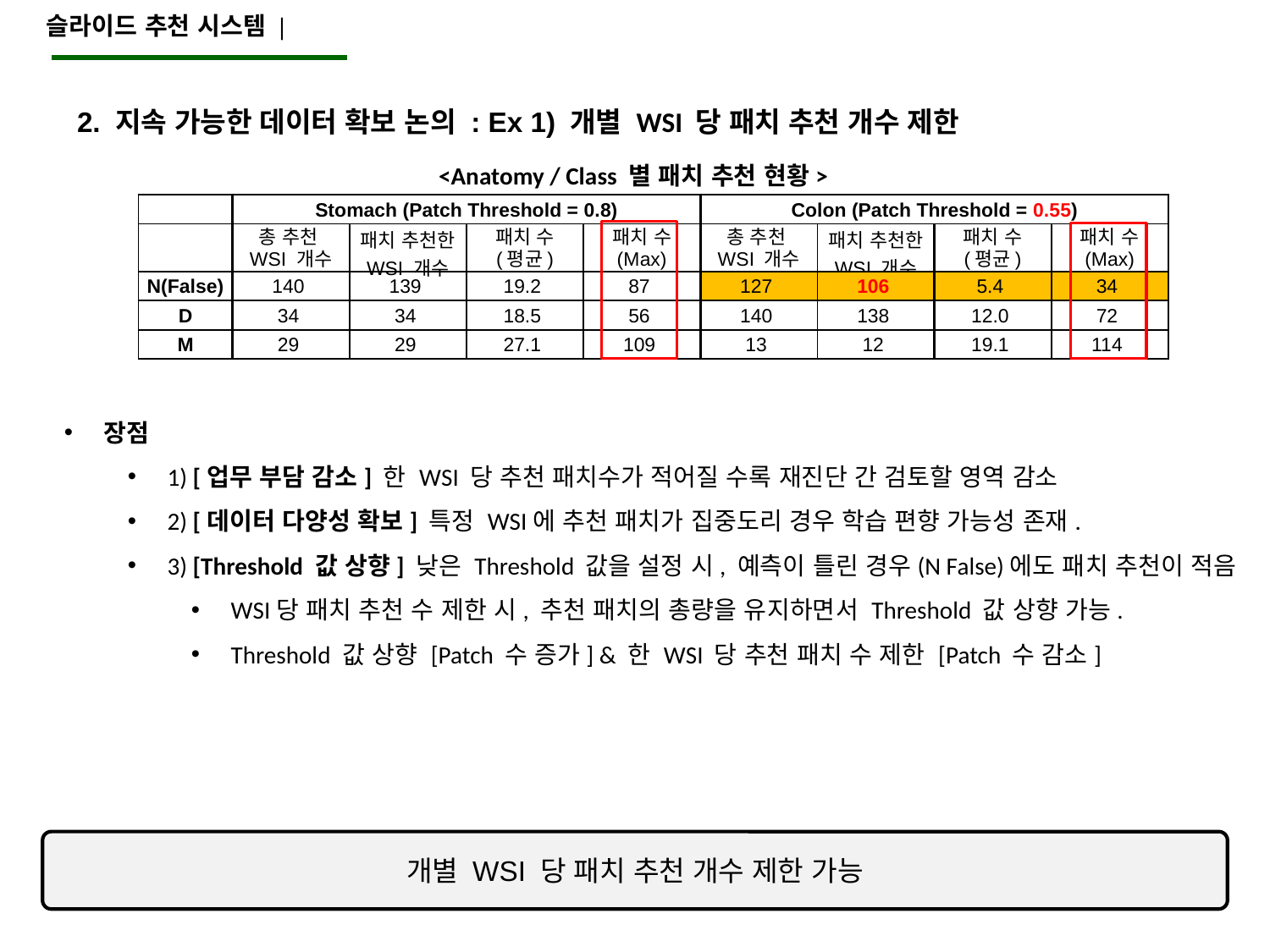

슬라이드 추천 시스템 |
2. 지속 가능한 데이터 확보 논의 : Ex 1) 개별 WSI 당 패치 추천 개수 제한
<Anatomy / Class 별 패치 추천 현황>
|  | Stomach (Patch Threshold = 0.8) |  |  |  | Colon (Patch Threshold = 0.55) |  |  |  |
| --- | --- | --- | --- | --- | --- | --- | --- | --- |
|  | 총 추천 WSI 개수 | 패치 추천한 WSI 개수 | 패치 수 (평균) | 패치 수 (Max) | 총 추천 WSI 개수 | 패치 추천한 WSI 개수 | 패치 수 (평균) | 패치 수 (Max) |
| N(False) | 140 | 139 | 19.2 | 87 | 127 | 106 | 5.4 | 34 |
| D | 34 | 34 | 18.5 | 56 | 140 | 138 | 12.0 | 72 |
| M | 29 | 29 | 27.1 | 109 | 13 | 12 | 19.1 | 114 |

장점
1) [업무 부담 감소] 한 WSI 당 추천 패치수가 적어질 수록 재진단 간 검토할 영역 감소
2) [데이터 다양성 확보] 특정 WSI에 추천 패치가 집중도리 경우 학습 편향 가능성 존재.
3) [Threshold 값 상향] 낮은 Threshold 값을 설정 시, 예측이 틀린 경우(N False)에도 패치 추천이 적음
WSI당 패치 추천 수 제한 시, 추천 패치의 총량을 유지하면서 Threshold 값 상향 가능.
Threshold 값 상향 [Patch 수 증가] & 한 WSI 당 추천 패치 수 제한 [Patch 수 감소]

개별 WSI 당 패치 추천 개수 제한 가능